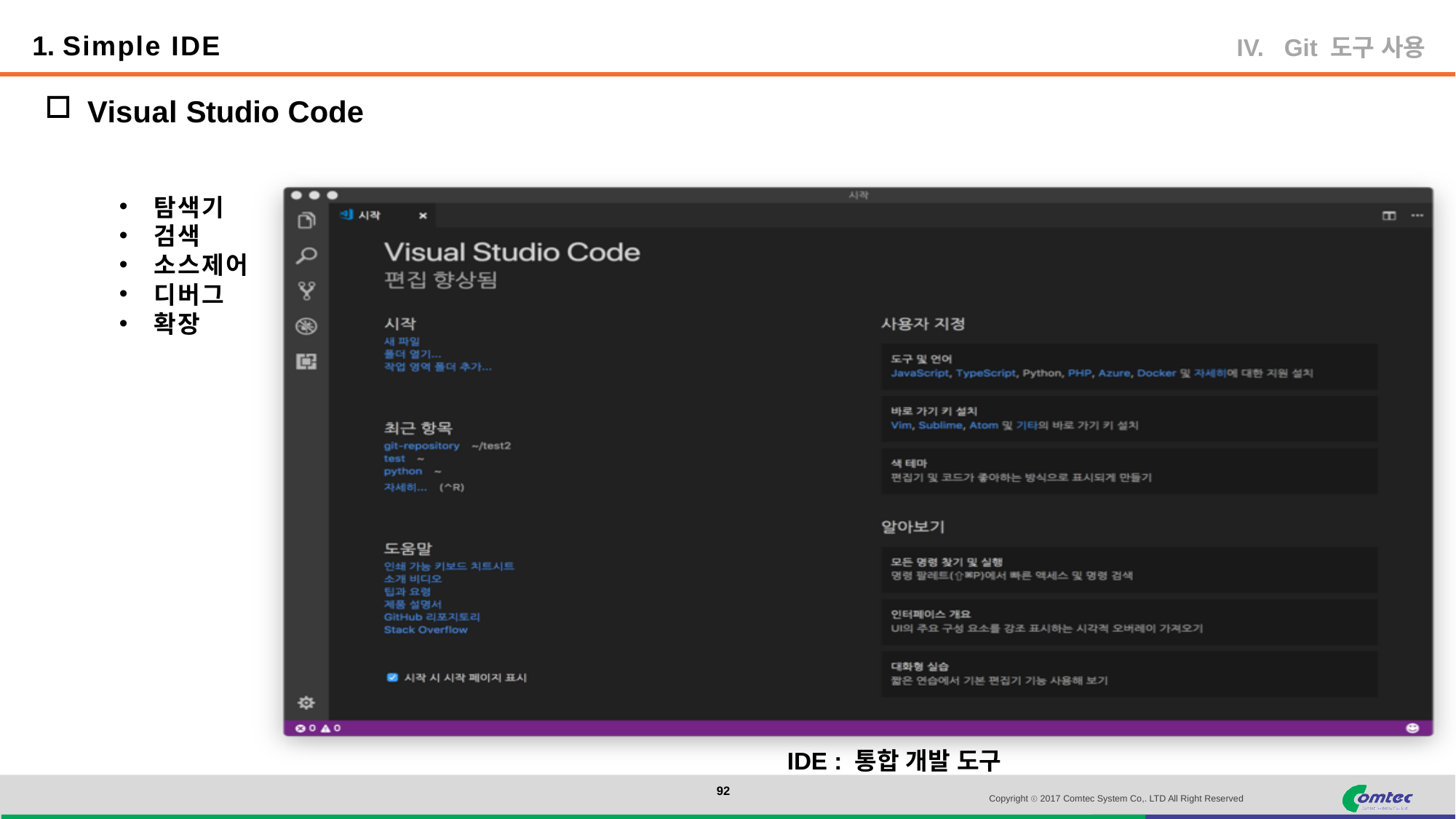

1. Simple IDE
Git 도구 사용
Visual Studio Code

탐색기
검색
소스제어
디버그
확장

IDE : 통합 개발 도구